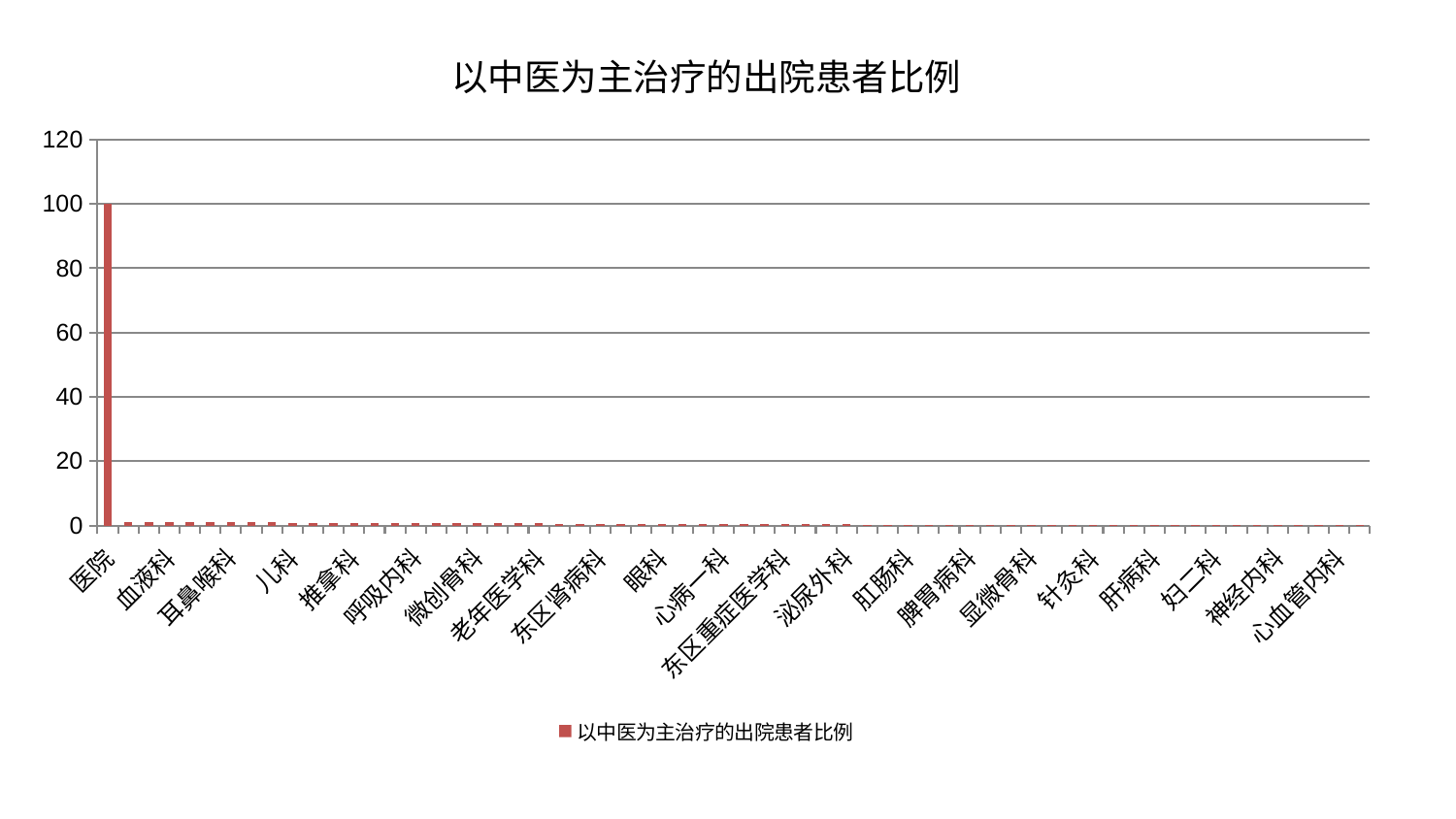

### Chart: 以中医为主治疗的出院患者比例

| Category | 以中医为主治疗的出院患者比例 |
|---|---|
| 医院 | 100.0 |
| 心病三科 | 1.0615117329064694 |
| 妇科 | 1.0311547220184827 |
| 血液科 | 0.9844779072420167 |
| 普通外科 | 0.9768696789481974 |
| 肾病科 | 0.9613341236462015 |
| 耳鼻喉科 | 0.9511598526062806 |
| 心病二科 | 0.9274347881750762 |
| 产科 | 0.9221953212457701 |
| 儿科 | 0.8948138081509135 |
| 胸外科 | 0.8681050847496201 |
| 脑病二科 | 0.8180782527214397 |
| 推拿科 | 0.7934553068468604 |
| 小儿骨科 | 0.7580863511776985 |
| 骨科 | 0.7471466992316527 |
| 呼吸内科 | 0.744951615677512 |
| 内分泌科 | 0.7310215995761187 |
| 肝胆外科 | 0.6961456014828393 |
| 微创骨科 | 0.6826537305146926 |
| 妇科妇二科合并 | 0.6627173097862149 |
| 运动损伤骨科 | 0.6579596479260823 |
| 老年医学科 | 0.6432722064289096 |
| 康复科 | 0.6005382548574622 |
| 美容皮肤科 | 0.5733582805462363 |
| 东区肾病科 | 0.540349772425358 |
| 关节骨科 | 0.5266210924479428 |
| 皮肤科 | 0.47094147672578024 |
| 眼科 | 0.4174417226100363 |
| 治未病中心 | 0.4055127508242549 |
| 肾脏内科 | 0.371991650324288 |
| 心病一科 | 0.3695326392682249 |
| 周围血管科 | 0.35709935057093967 |
| 心病四科 | 0.3542208475054057 |
| 东区重症医学科 | 0.34245017668654176 |
| 脊柱骨科 | 0.3375231827772751 |
| 综合内科 | 0.33537891375403095 |
| 泌尿外科 | 0.3328379166079534 |
| 身心医学科 | 0.29041542436485 |
| 消化内科 | 0.2712224988779199 |
| 肛肠科 | 0.2652866839965474 |
| 中医经典科 | 0.2629927857619966 |
| 中医外治中心 | 0.2601504485642114 |
| 脾胃病科 | 0.2184241237037476 |
| 西区重症医学科 | 0.2179805718520084 |
| 风湿病科 | 0.19921141720182364 |
| 显微骨科 | 0.19221281058200343 |
| 脑病三科 | 0.18365198023079637 |
| 乳腺甲状腺外科 | 0.18065813387131738 |
| 针灸科 | 0.174500601482355 |
| 肿瘤内科 | 0.17117076697133582 |
| 创伤骨科 | 0.13438977118425968 |
| 肝病科 | 0.12827223463649468 |
| 重症医学科 | 0.1189236831554925 |
| 男科 | 0.11737327033173137 |
| 妇二科 | 0.11345243007920147 |
| 小儿推拿科 | 0.08490002132620252 |
| 脾胃科消化科合并 | 0.056135916825229594 |
| 神经内科 | 0.04708692616644256 |
| 脑病一科 | 0.03902832190987225 |
| 口腔科 | 0.01406061751279701 |
| 心血管内科 | 0.00749322634521069 |
| 神经外科 | 0.0012313861549076717 |
251